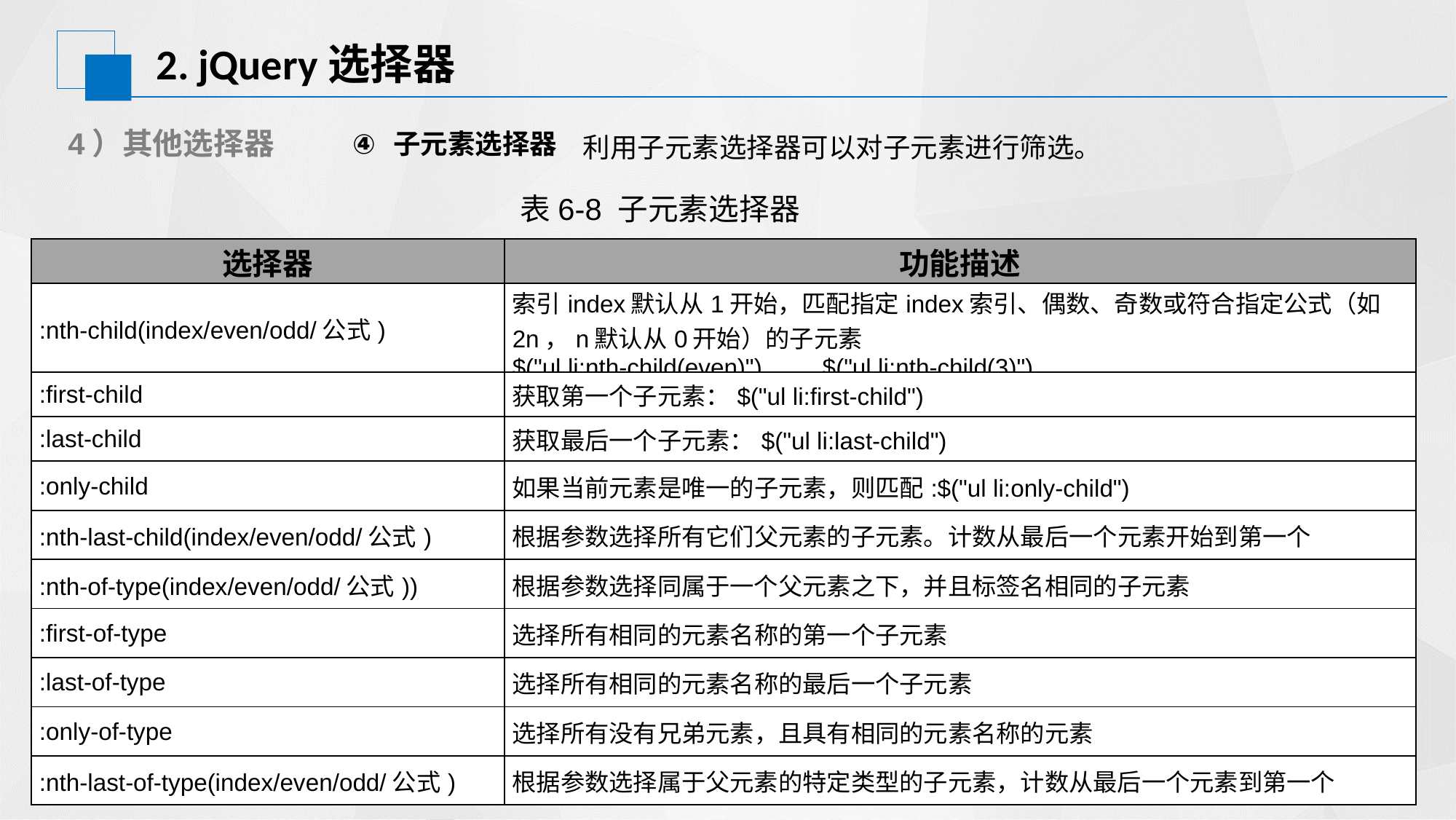

2. jQuery选择器
4）其他选择器
子元素选择器
利用子元素选择器可以对子元素进行筛选。
表6-8 子元素选择器
| 选择器 | 功能描述 |
| --- | --- |
| :nth-child(index/even/odd/公式) | 索引index默认从1开始，匹配指定index索引、偶数、奇数或符合指定公式（如2n，n默认从0开始）的子元素 $("ul li:nth-child(even)") , $("ul li:nth-child(3)") |
| :first-child | 获取第一个子元素：$("ul li:first-child") |
| :last-child | 获取最后一个子元素：$("ul li:last-child") |
| :only-child | 如果当前元素是唯一的子元素，则匹配:$("ul li:only-child") |
| :nth-last-child(index/even/odd/公式) | 根据参数选择所有它们父元素的子元素。计数从最后一个元素开始到第一个 |
| :nth-of-type(index/even/odd/公式)) | 根据参数选择同属于一个父元素之下，并且标签名相同的子元素 |
| :first-of-type | 选择所有相同的元素名称的第一个子元素 |
| :last-of-type | 选择所有相同的元素名称的最后一个子元素 |
| :only-of-type | 选择所有没有兄弟元素，且具有相同的元素名称的元素 |
| :nth-last-of-type(index/even/odd/公式) | 根据参数选择属于父元素的特定类型的子元素，计数从最后一个元素到第一个 |